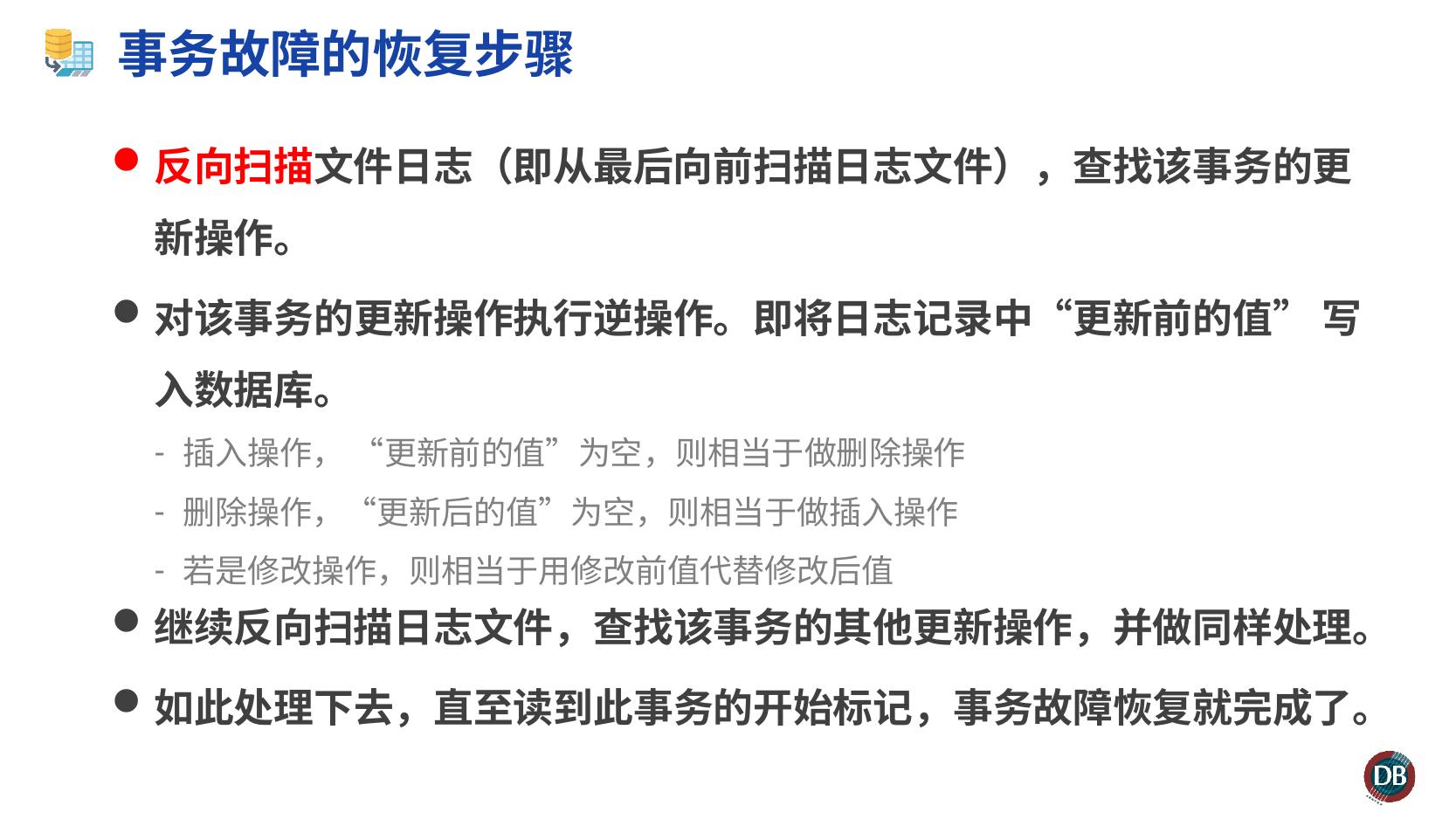

# 事务故障的恢复步骤
反向扫描文件日志（即从最后向前扫描日志文件），查找该事务的更新操作。
对该事务的更新操作执行逆操作。即将日志记录中“更新前的值” 写入数据库。
插入操作， “更新前的值”为空，则相当于做删除操作
删除操作，“更新后的值”为空，则相当于做插入操作
若是修改操作，则相当于用修改前值代替修改后值
继续反向扫描日志文件，查找该事务的其他更新操作，并做同样处理。
如此处理下去，直至读到此事务的开始标记，事务故障恢复就完成了。